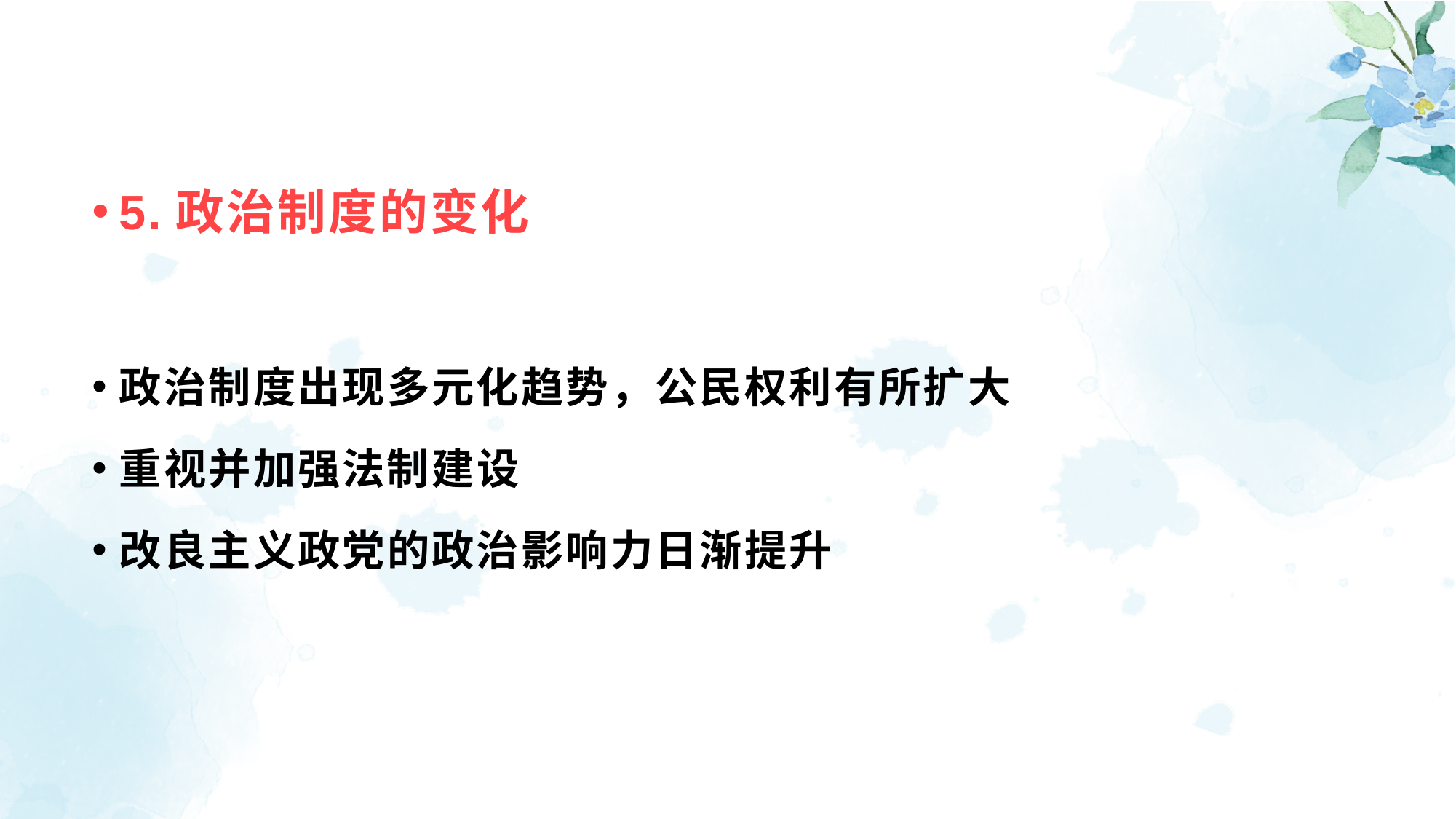

5.政治制度的变化

政治制度出现多元化趋势，公民权利有所扩大
重视并加强法制建设
改良主义政党的政治影响力日渐提升